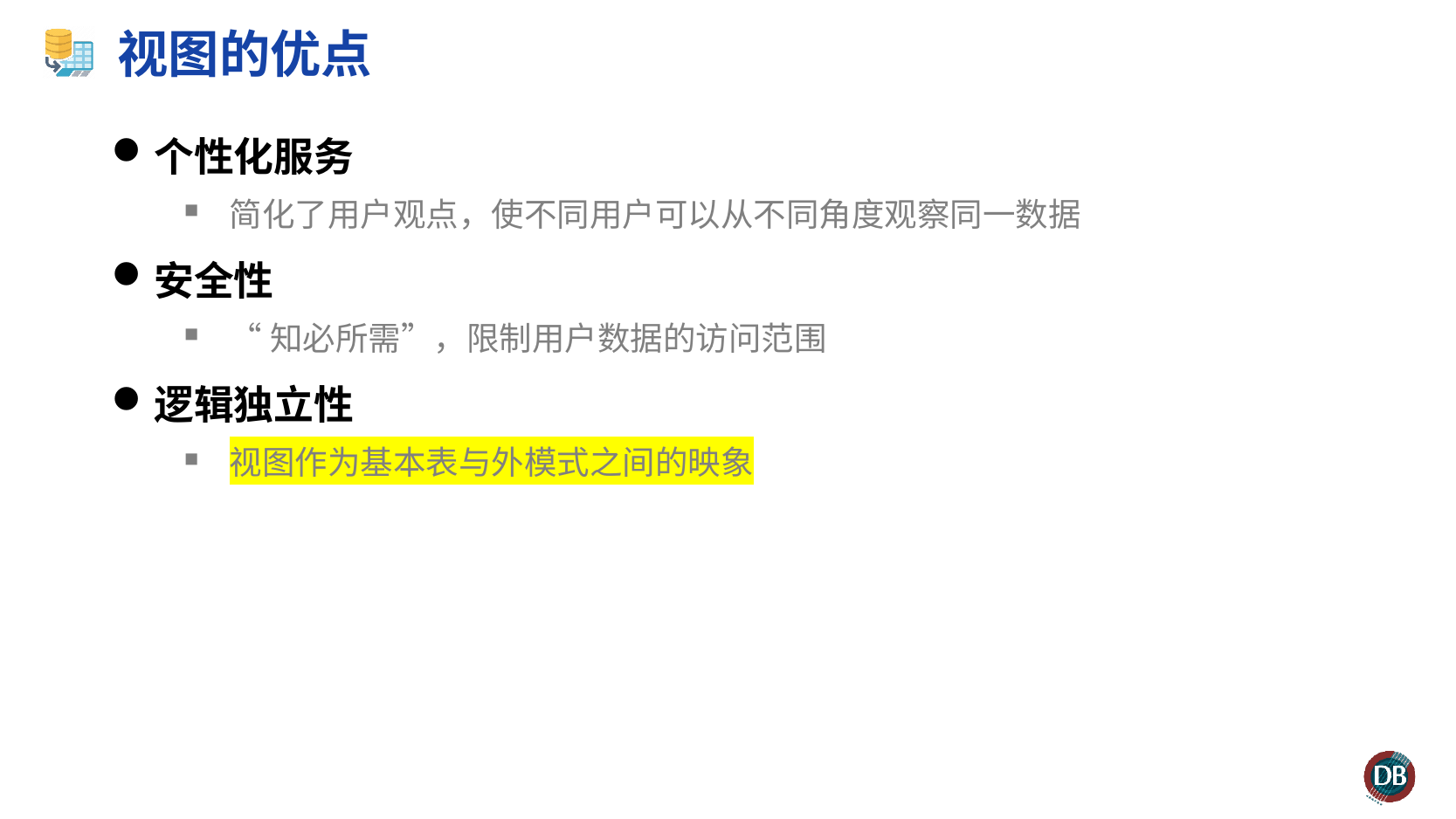

# 视图的优点
个性化服务
简化了用户观点，使不同用户可以从不同角度观察同一数据
安全性
“知必所需”，限制用户数据的访问范围
逻辑独立性
视图作为基本表与外模式之间的映象